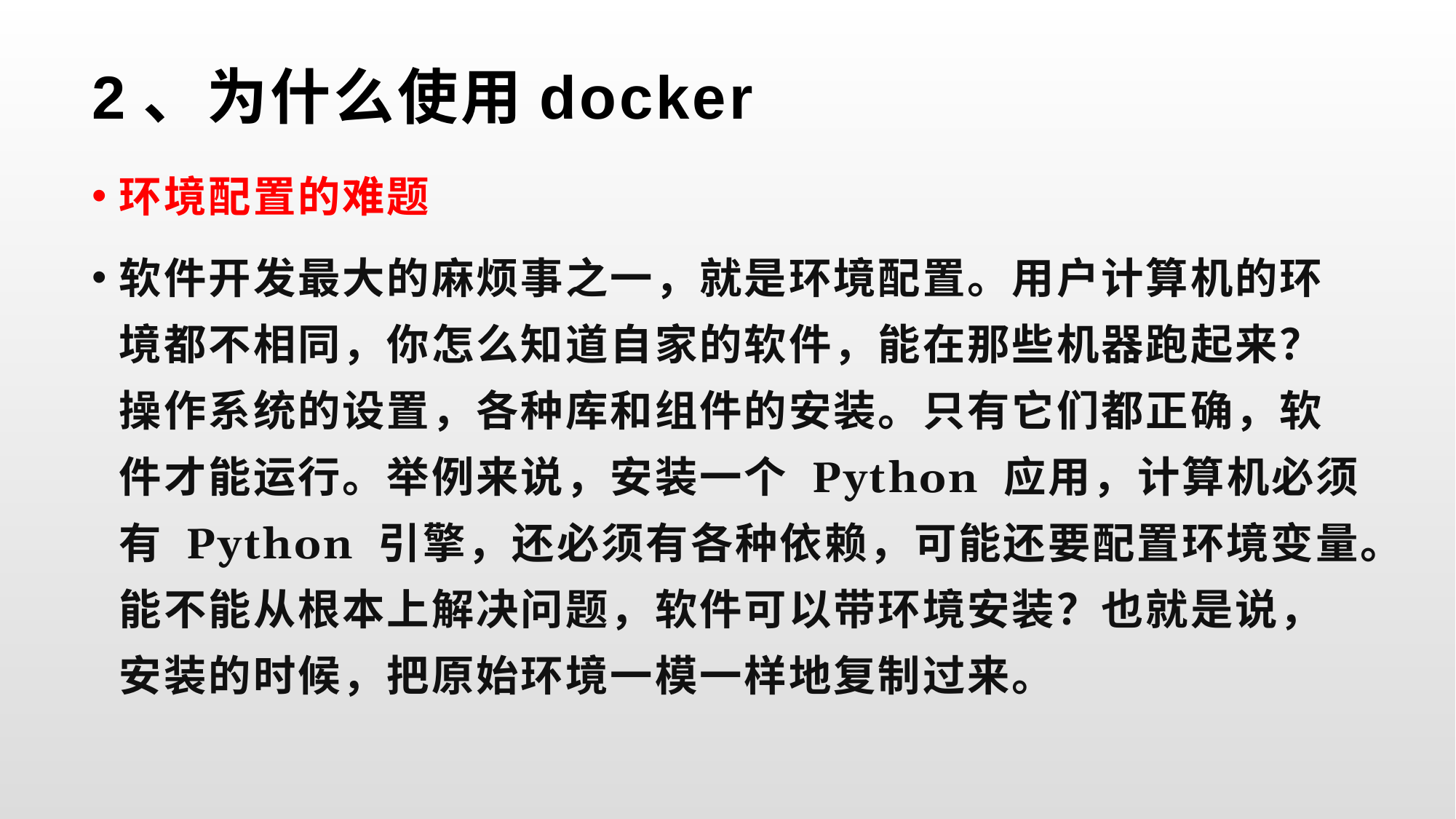

# 2、为什么使用docker
环境配置的难题
软件开发最大的麻烦事之一，就是环境配置。用户计算机的环境都不相同，你怎么知道自家的软件，能在那些机器跑起来？操作系统的设置，各种库和组件的安装。只有它们都正确，软件才能运行。举例来说，安装一个 Python 应用，计算机必须有 Python 引擎，还必须有各种依赖，可能还要配置环境变量。能不能从根本上解决问题，软件可以带环境安装？也就是说，安装的时候，把原始环境一模一样地复制过来。